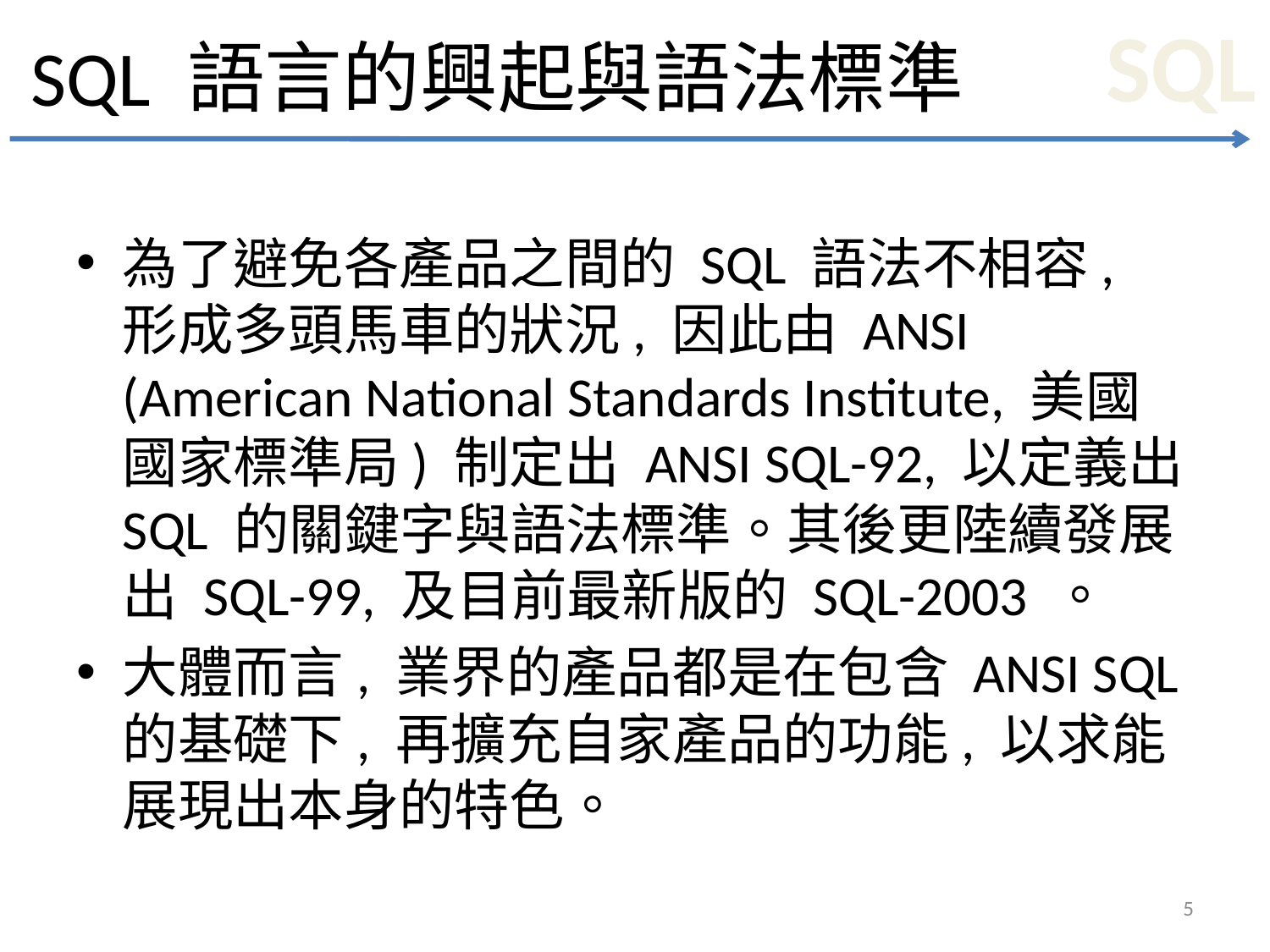

# SQL 語言的興起與語法標準
為了避免各產品之間的 SQL 語法不相容, 形成多頭馬車的狀況, 因此由 ANSI (American National Standards Institute, 美國國家標準局) 制定出 ANSI SQL-92, 以定義出 SQL 的關鍵字與語法標準。其後更陸續發展出 SQL-99, 及目前最新版的 SQL-2003 。
大體而言, 業界的產品都是在包含 ANSI SQL 的基礎下, 再擴充自家產品的功能, 以求能展現出本身的特色。
5